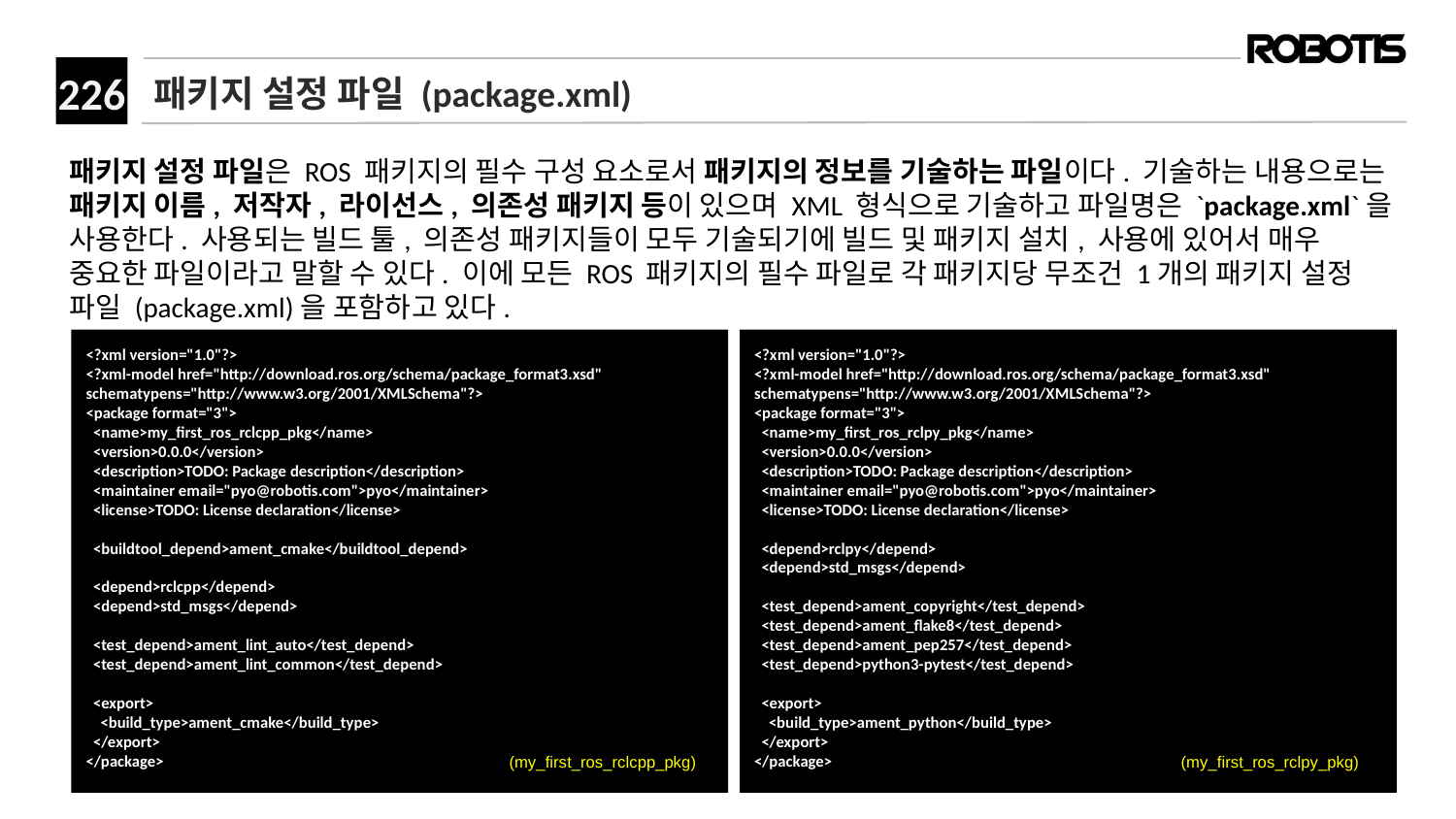

# 패키지 설정 파일 (package.xml)
패키지 설정 파일은 ROS 패키지의 필수 구성 요소로서 패키지의 정보를 기술하는 파일이다. 기술하는 내용으로는 패키지 이름, 저작자, 라이선스, 의존성 패키지 등이 있으며 XML 형식으로 기술하고 파일명은 `package.xml`을 사용한다. 사용되는 빌드 툴, 의존성 패키지들이 모두 기술되기에 빌드 및 패키지 설치, 사용에 있어서 매우 중요한 파일이라고 말할 수 있다. 이에 모든 ROS 패키지의 필수 파일로 각 패키지당 무조건 1개의 패키지 설정 파일 (package.xml)을 포함하고 있다.
<?xml version="1.0"?>
<?xml-model href="http://download.ros.org/schema/package_format3.xsd" schematypens="http://www.w3.org/2001/XMLSchema"?>
<package format="3">
  <name>my_first_ros_rclcpp_pkg</name>
  <version>0.0.0</version>
  <description>TODO: Package description</description>
  <maintainer email="pyo@robotis.com">pyo</maintainer>
  <license>TODO: License declaration</license>

  <buildtool_depend>ament_cmake</buildtool_depend>

  <depend>rclcpp</depend>
  <depend>std_msgs</depend>

  <test_depend>ament_lint_auto</test_depend>
  <test_depend>ament_lint_common</test_depend>

  <export>
    <build_type>ament_cmake</build_type>
  </export>
</package>

<?xml version="1.0"?>
<?xml-model href="http://download.ros.org/schema/package_format3.xsd" schematypens="http://www.w3.org/2001/XMLSchema"?>
<package format="3">
  <name>my_first_ros_rclpy_pkg</name>
  <version>0.0.0</version>
  <description>TODO: Package description</description>
  <maintainer email="pyo@robotis.com">pyo</maintainer>
  <license>TODO: License declaration</license>

  <depend>rclpy</depend>
  <depend>std_msgs</depend>

  <test_depend>ament_copyright</test_depend>
  <test_depend>ament_flake8</test_depend>
  <test_depend>ament_pep257</test_depend>
  <test_depend>python3-pytest</test_depend>

  <export>
    <build_type>ament_python</build_type>
  </export>
</package>
(my_first_ros_rclcpp_pkg)
(my_first_ros_rclpy_pkg)